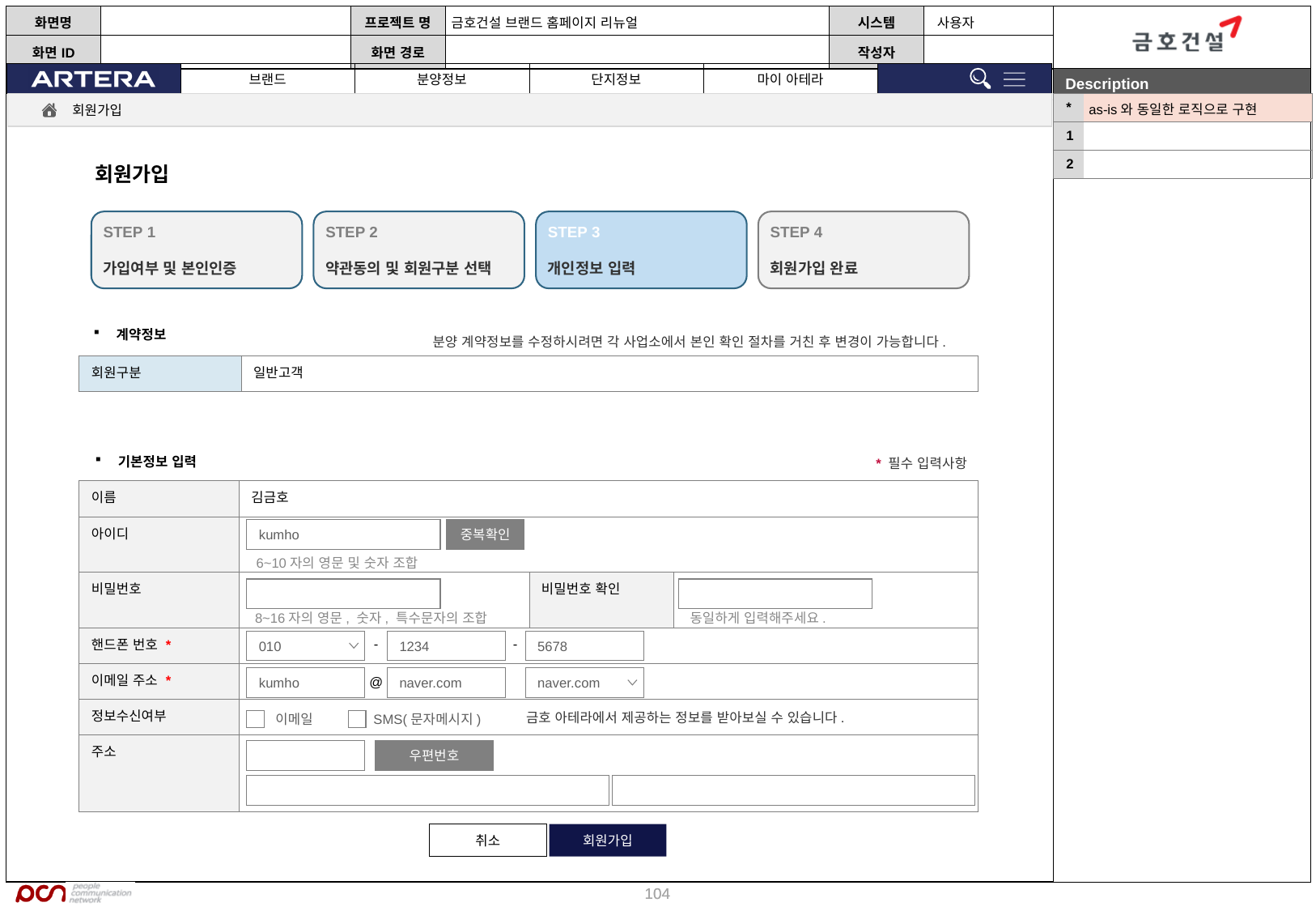

| \* | as-is와 동일한 로직으로 구현 |
| --- | --- |
| 1 |  |
| 2 |  |
회원가입

회원가입

STEP 1

가입여부 및 본인인증
STEP 2

약관동의 및 회원구분 선택
STEP 3

개인정보 입력
STEP 4

회원가입 완료
계약정보
분양 계약정보를 수정하시려면 각 사업소에서 본인 확인 절차를 거친 후 변경이 가능합니다.
| 회원구분 | 일반고객 |
| --- | --- |
기본정보 입력
* 필수 입력사항
| 이름 | 김금호 |  |  |
| --- | --- | --- | --- |
| 아이디 |  |  |  |
| 비밀번호 |  | 비밀번호 확인 |  |
| 핸드폰 번호 \* |  |  |  |
| 이메일 주소 \* |  |  |  |
| 정보수신여부 |  |  |  |
| 주소 |  |  |  |
중복확인
kumho
6~10자의 영문 및 숫자 조합

8~16자의 영문, 숫자, 특수문자의 조합
동일하게 입력해주세요.
-
-
010

1234
5678
kumho
naver.com
naver.com

@
금호 아테라에서 제공하는 정보를 받아보실 수 있습니다.
이메일

SMS(문자메시지)

우편번호

취소
회원가입